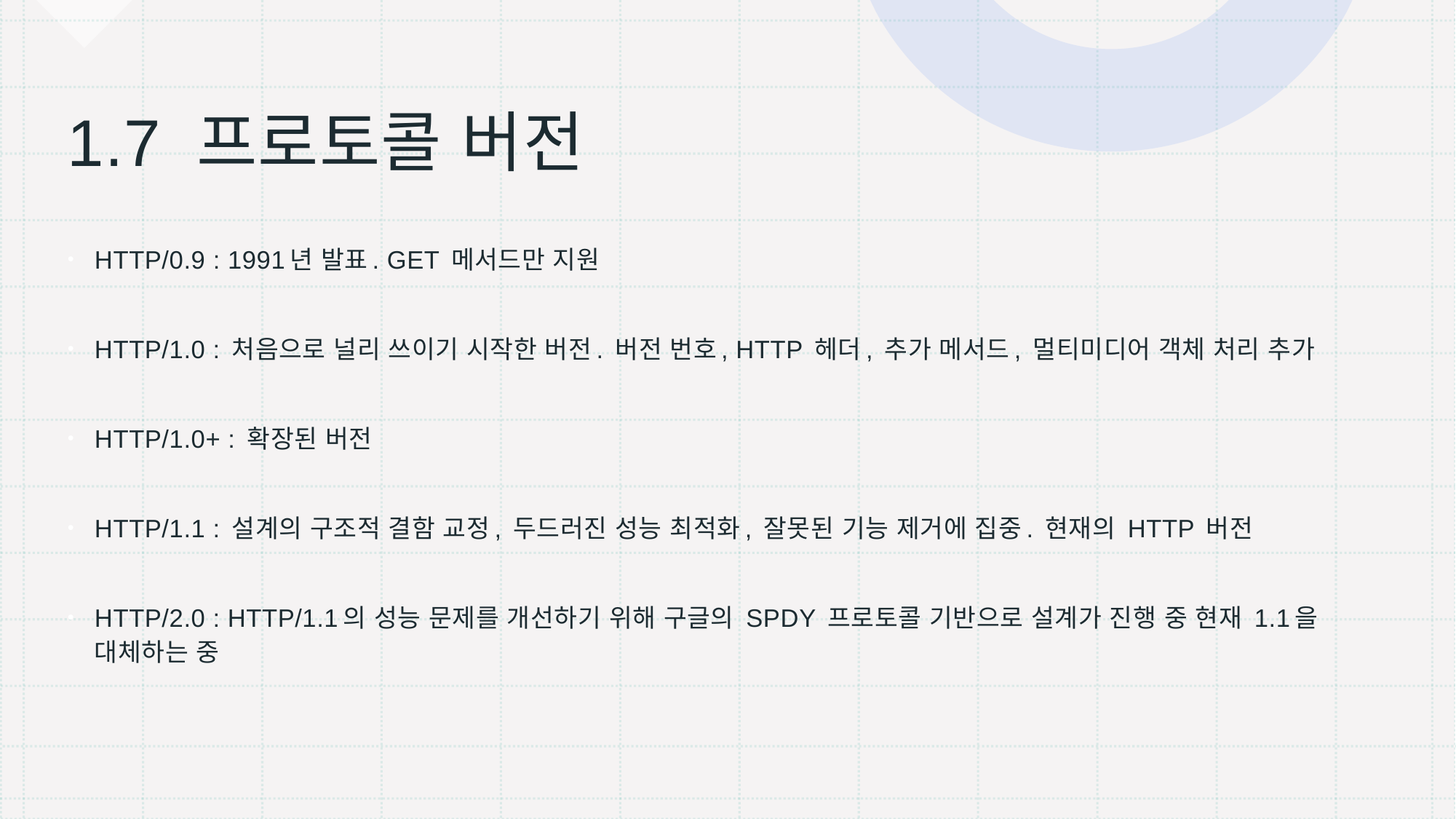

# 1.7 프로토콜 버전
HTTP/0.9 : 1991년 발표. GET 메서드만 지원

HTTP/1.0 : 처음으로 널리 쓰이기 시작한 버전. 버전 번호, HTTP 헤더, 추가 메서드, 멀티미디어 객체 처리 추가

HTTP/1.0+ : 확장된 버전

HTTP/1.1 : 설계의 구조적 결함 교정, 두드러진 성능 최적화, 잘못된 기능 제거에 집중. 현재의 HTTP 버전

HTTP/2.0 : HTTP/1.1의 성능 문제를 개선하기 위해 구글의 SPDY 프로토콜 기반으로 설계가 진행 중 현재 1.1을 대체하는 중